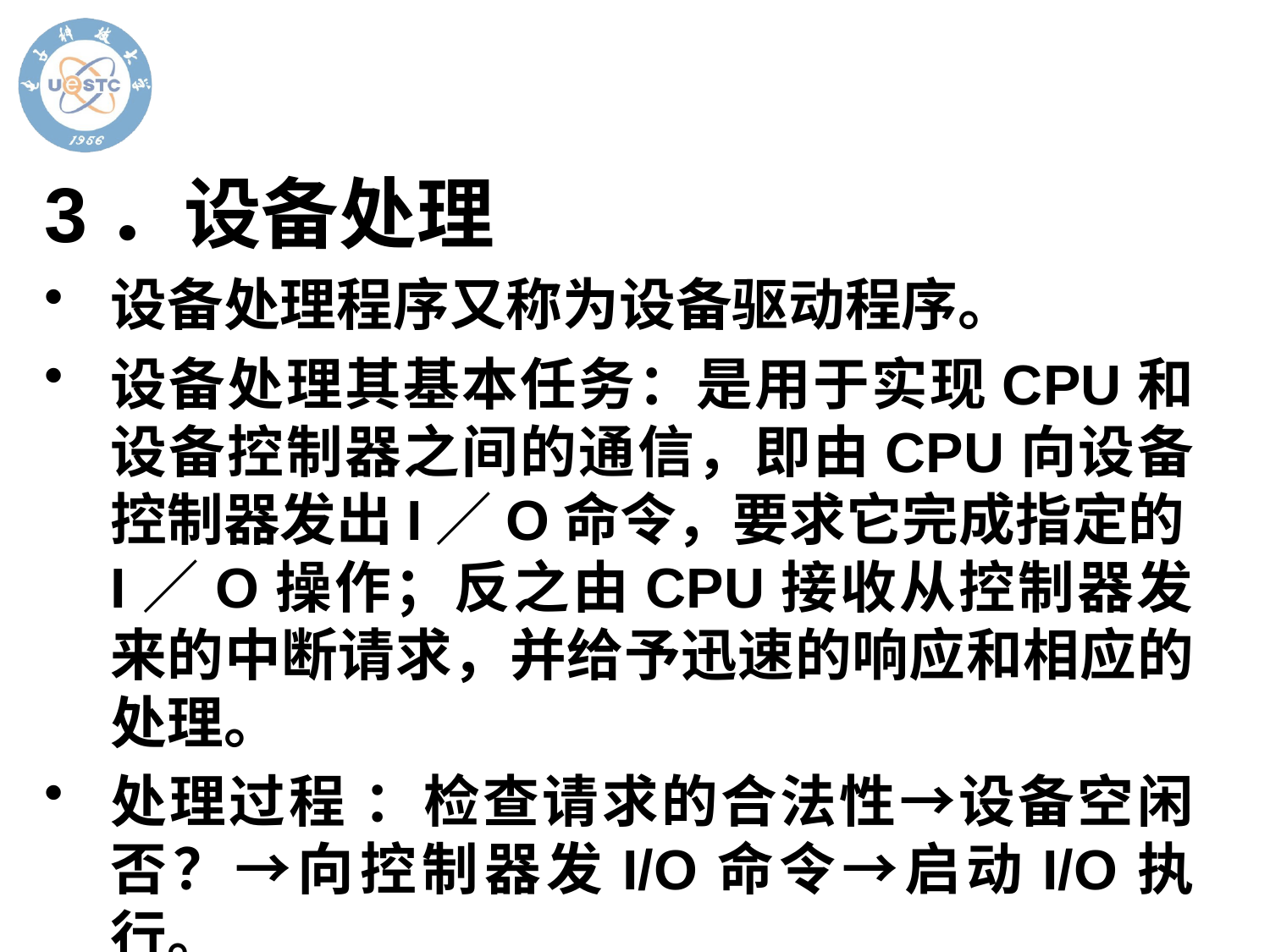

# 3．设备处理
设备处理程序又称为设备驱动程序。
设备处理其基本任务：是用于实现CPU和设备控制器之间的通信，即由CPU向设备控制器发出I／O命令，要求它完成指定的I／O操作；反之由CPU接收从控制器发来的中断请求，并给予迅速的响应和相应的处理。
处理过程 ：检查请求的合法性→设备空闲否？→向控制器发I/O命令→启动I/O执行。